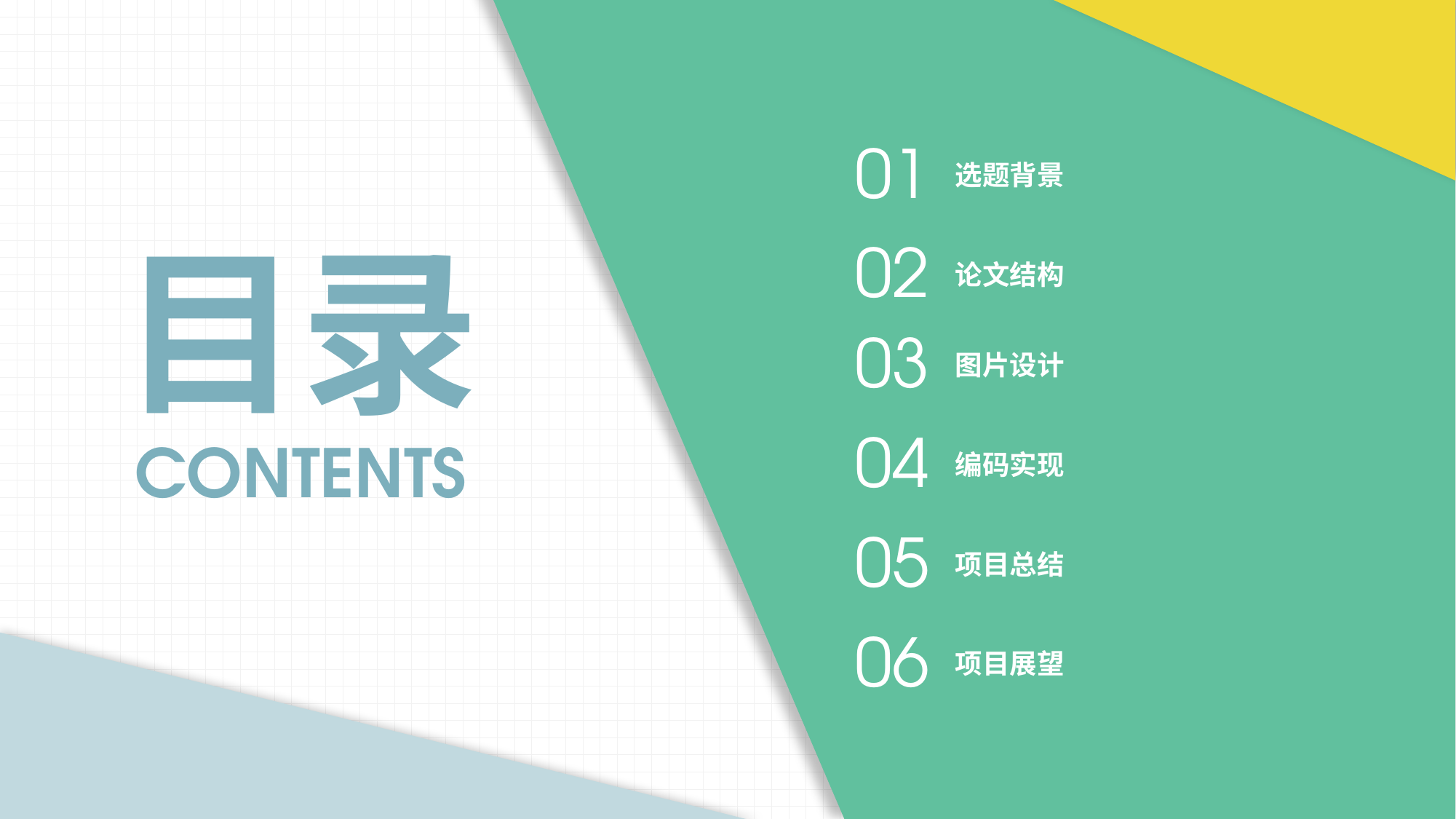

01
选题背景
02
论文结构
03
图片设计
04
编码实现
05
项目总结
06
项目展望